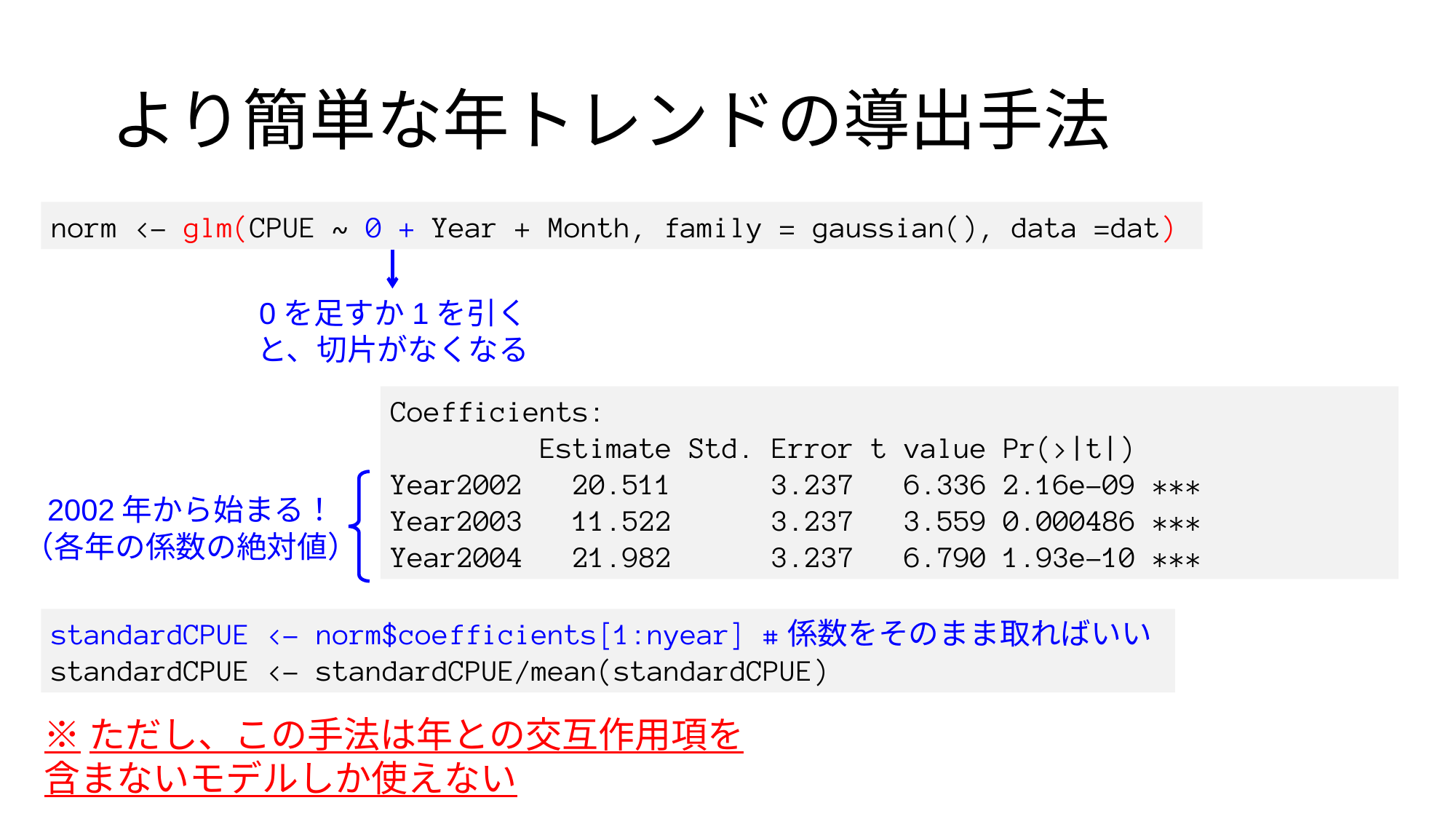

より簡単な年トレンドの導出手法
norm <- glm(CPUE ~ 0 + Year + Month, family = gaussian(), data =dat)
0を足すか1を引くと、切片がなくなる
Coefficients:
         Estimate Std. Error t value Pr(>|t|)
Year2002   20.511      3.237   6.336 2.16e-09 ***
Year2003   11.522      3.237   3.559 0.000486 ***
Year2004   21.982      3.237   6.790 1.93e-10 ***

2002年から始まる！
（各年の係数の絶対値）
standardCPUE <- norm$coefficients[1:nyear] #係数をそのまま取ればいい
standardCPUE <- standardCPUE/mean(standardCPUE)
※ただし、この手法は年との交互作用項を含まないモデルしか使えない